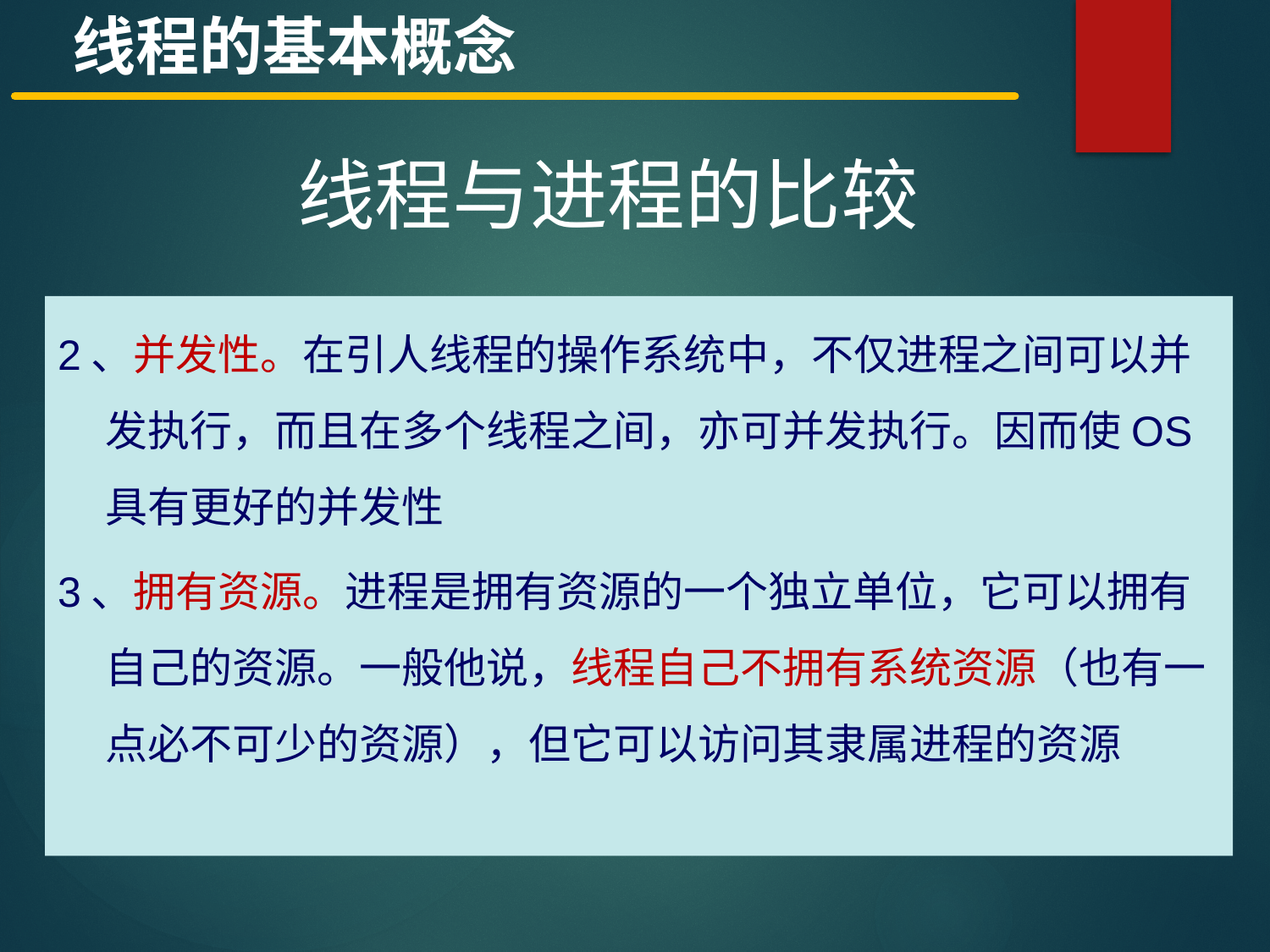

线程的基本概念
线程与进程的比较
2、并发性。在引人线程的操作系统中，不仅进程之间可以并发执行，而且在多个线程之间，亦可并发执行。因而使OS具有更好的并发性
3、拥有资源。进程是拥有资源的一个独立单位，它可以拥有自己的资源。一般他说，线程自己不拥有系统资源（也有一点必不可少的资源），但它可以访问其隶属进程的资源